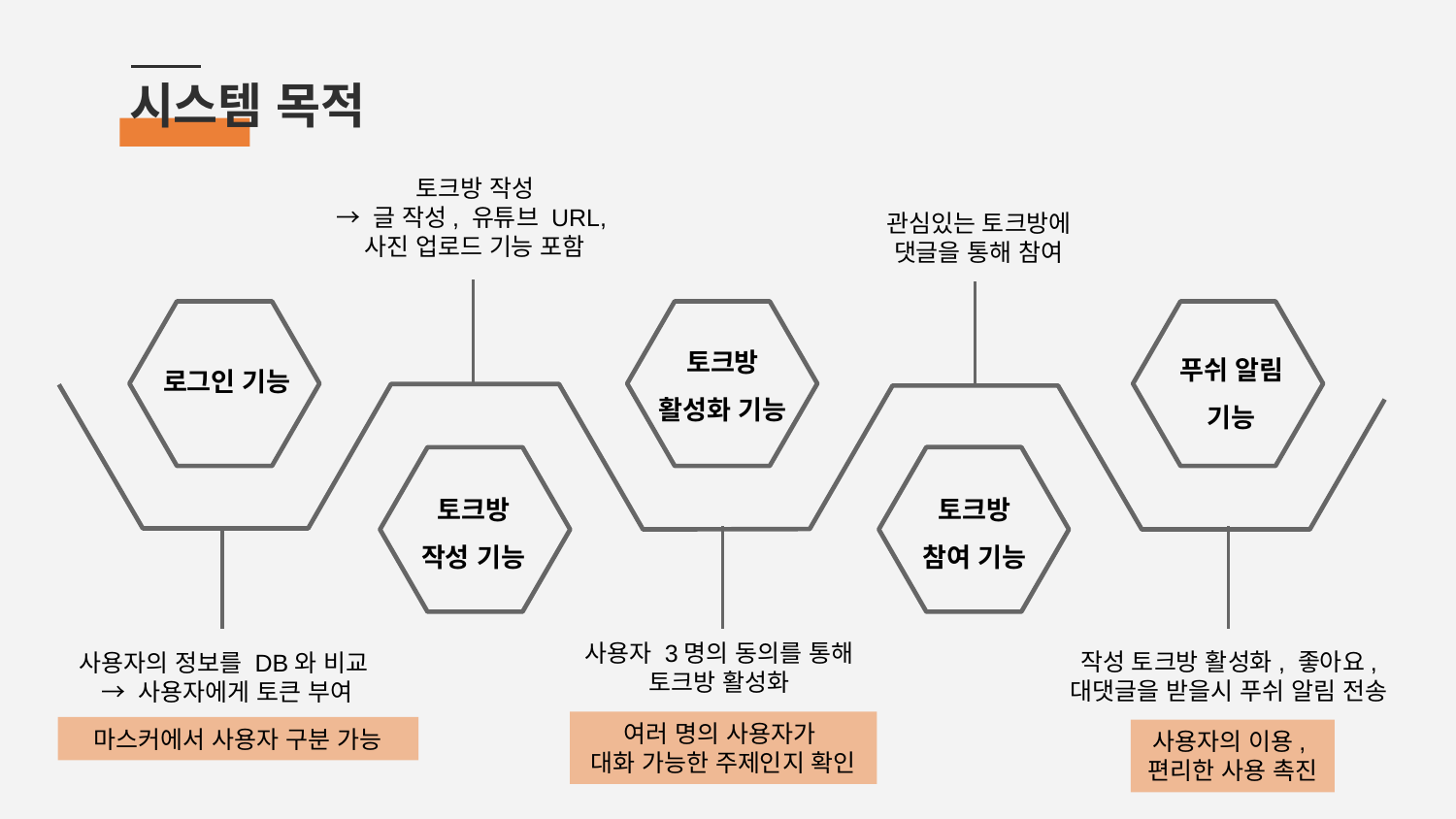

# 시스템 목적

토크방 작성
→ 글 작성, 유튜브 URL,
사진 업로드 기능 포함
관심있는 토크방에
댓글을 통해 참여

토크방
활성화 기능
푸쉬 알림
기능
로그인 기능
토크방
참여 기능
토크방
작성 기능
사용자 3명의 동의를 통해
토크방 활성화
작성 토크방 활성화, 좋아요, 대댓글을 받을시 푸쉬 알림 전송
사용자의 정보를 DB와 비교
→ 사용자에게 토큰 부여
여러 명의 사용자가
대화 가능한 주제인지 확인
마스커에서 사용자 구분 가능
사용자의 이용,
편리한 사용 촉진